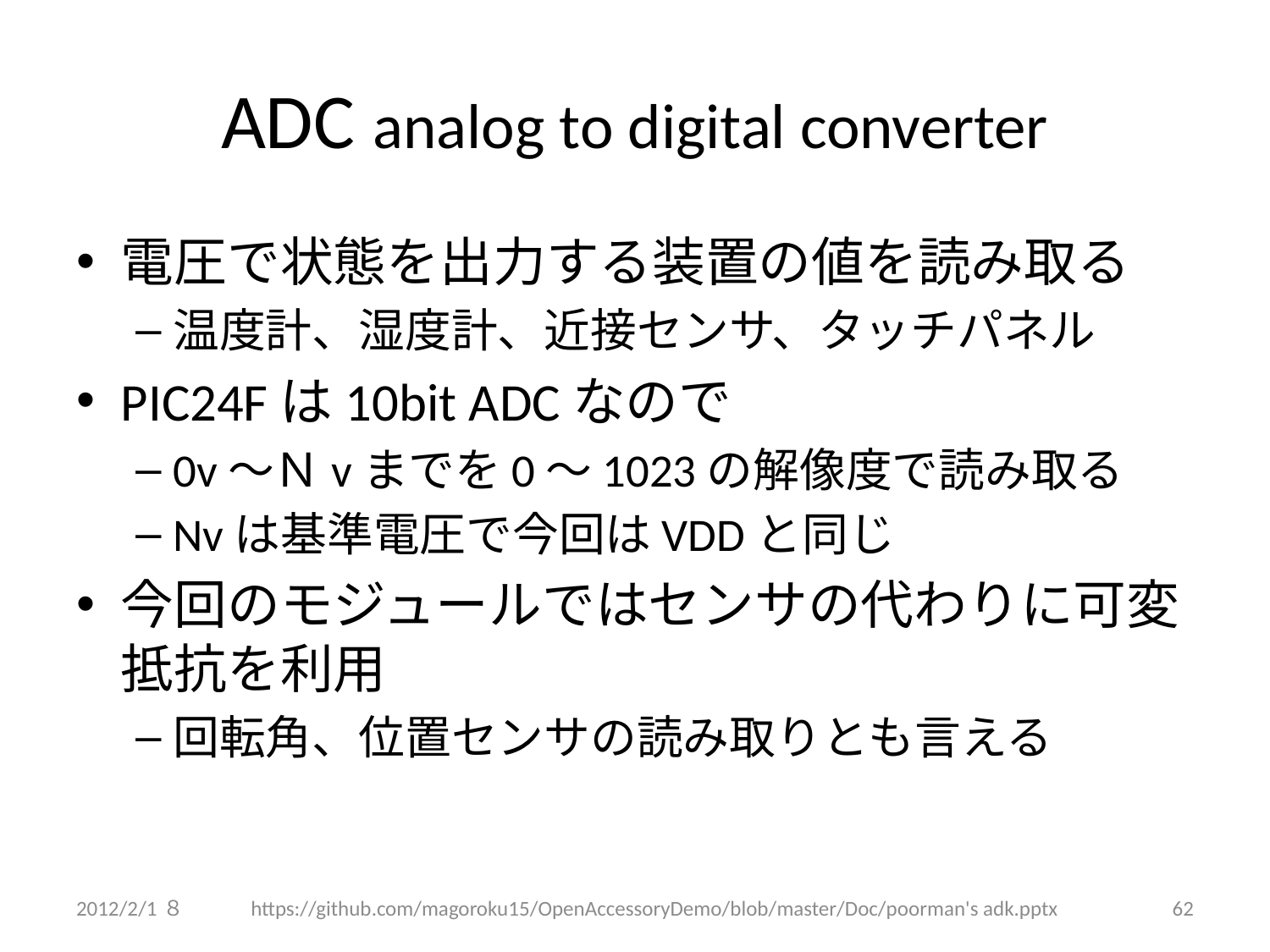

# ADC analog to digital converter
電圧で状態を出力する装置の値を読み取る
温度計、湿度計、近接センサ、タッチパネル
PIC24Fは10bit ADCなので
0v～Ｎvまでを0～1023の解像度で読み取る
Nvは基準電圧で今回はVDDと同じ
今回のモジュールではセンサの代わりに可変抵抗を利用
回転角、位置センサの読み取りとも言える

2012/2/1８
https://github.com/magoroku15/OpenAccessoryDemo/blob/master/Doc/poorman's adk.pptx
62